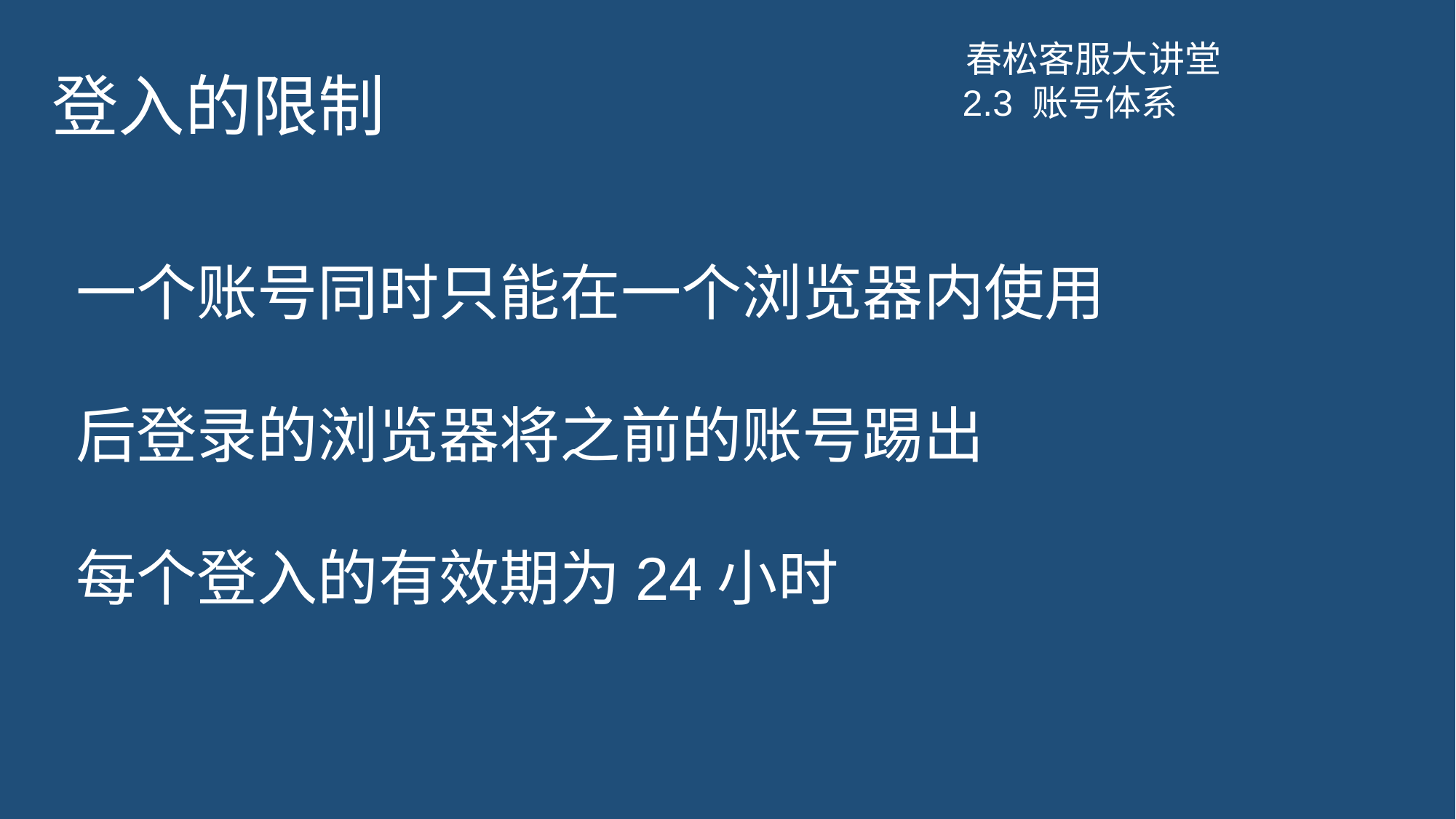

# 登入的限制
春松客服大讲堂
2.3 账号体系
一个账号同时只能在一个浏览器内使用
后登录的浏览器将之前的账号踢出
每个登入的有效期为24小时